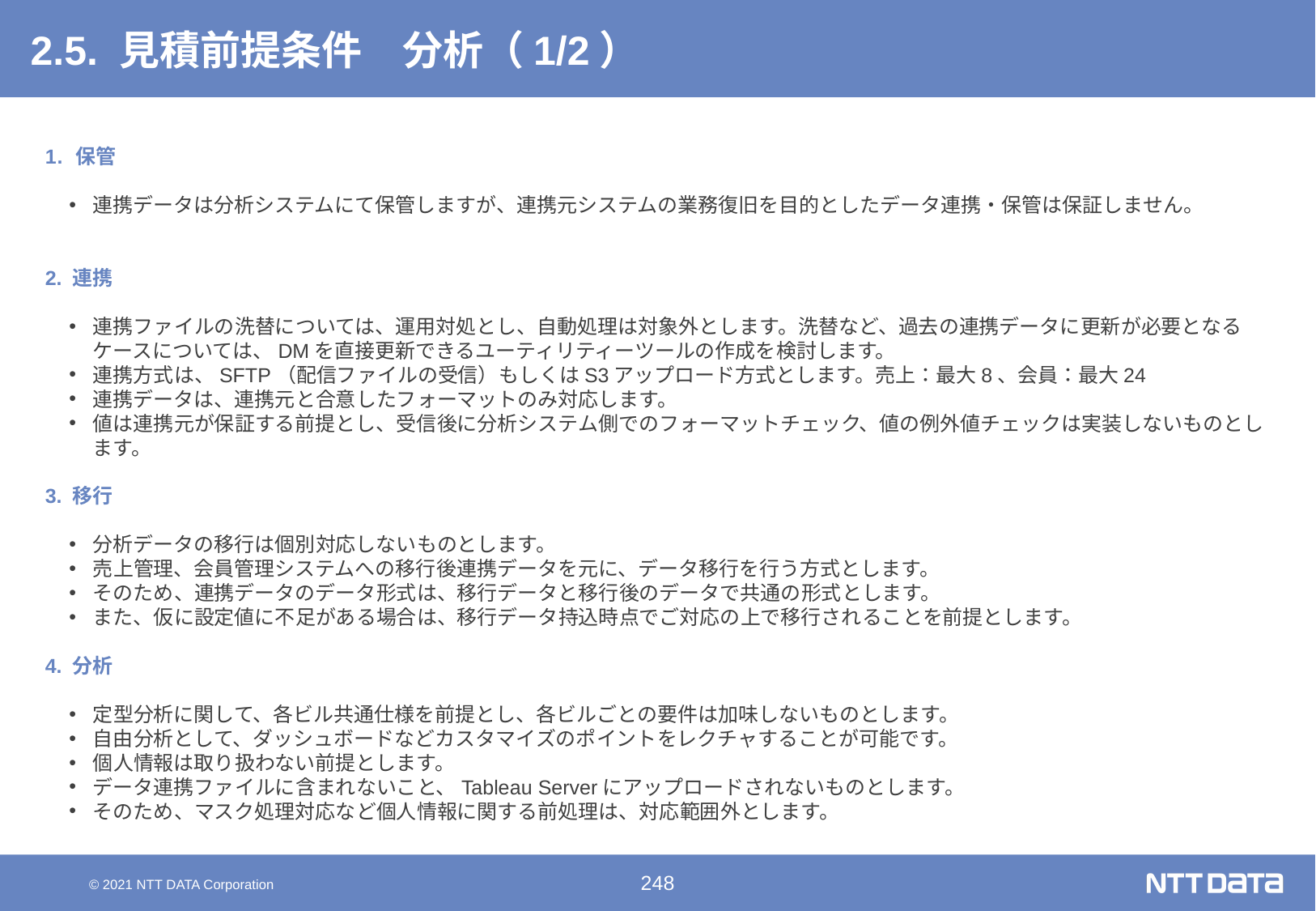

# 2.5. 見積前提条件　分析（1/2）
保管

連携データは分析システムにて保管しますが、連携元システムの業務復旧を目的としたデータ連携・保管は保証しません。

2. 連携

連携ファイルの洗替については、運用対処とし、自動処理は対象外とします。洗替など、過去の連携データに更新が必要となるケースについては、DMを直接更新できるユーティリティーツールの作成を検討します。
連携方式は、SFTP（配信ファイルの受信）もしくはS3アップロード方式とします。売上：最大8、会員：最大24
連携データは、連携元と合意したフォーマットのみ対応します。
値は連携元が保証する前提とし、受信後に分析システム側でのフォーマットチェック、値の例外値チェックは実装しないものとします。

3. 移行

分析データの移行は個別対応しないものとします。
売上管理、会員管理システムへの移行後連携データを元に、データ移行を行う方式とします。
そのため、連携データのデータ形式は、移行データと移行後のデータで共通の形式とします。
また、仮に設定値に不足がある場合は、移行データ持込時点でご対応の上で移行されることを前提とします。

4. 分析

定型分析に関して、各ビル共通仕様を前提とし、各ビルごとの要件は加味しないものとします。
自由分析として、ダッシュボードなどカスタマイズのポイントをレクチャすることが可能です。
個人情報は取り扱わない前提とします。
データ連携ファイルに含まれないこと、Tableau Serverにアップロードされないものとします。
そのため、マスク処理対応など個人情報に関する前処理は、対応範囲外とします。